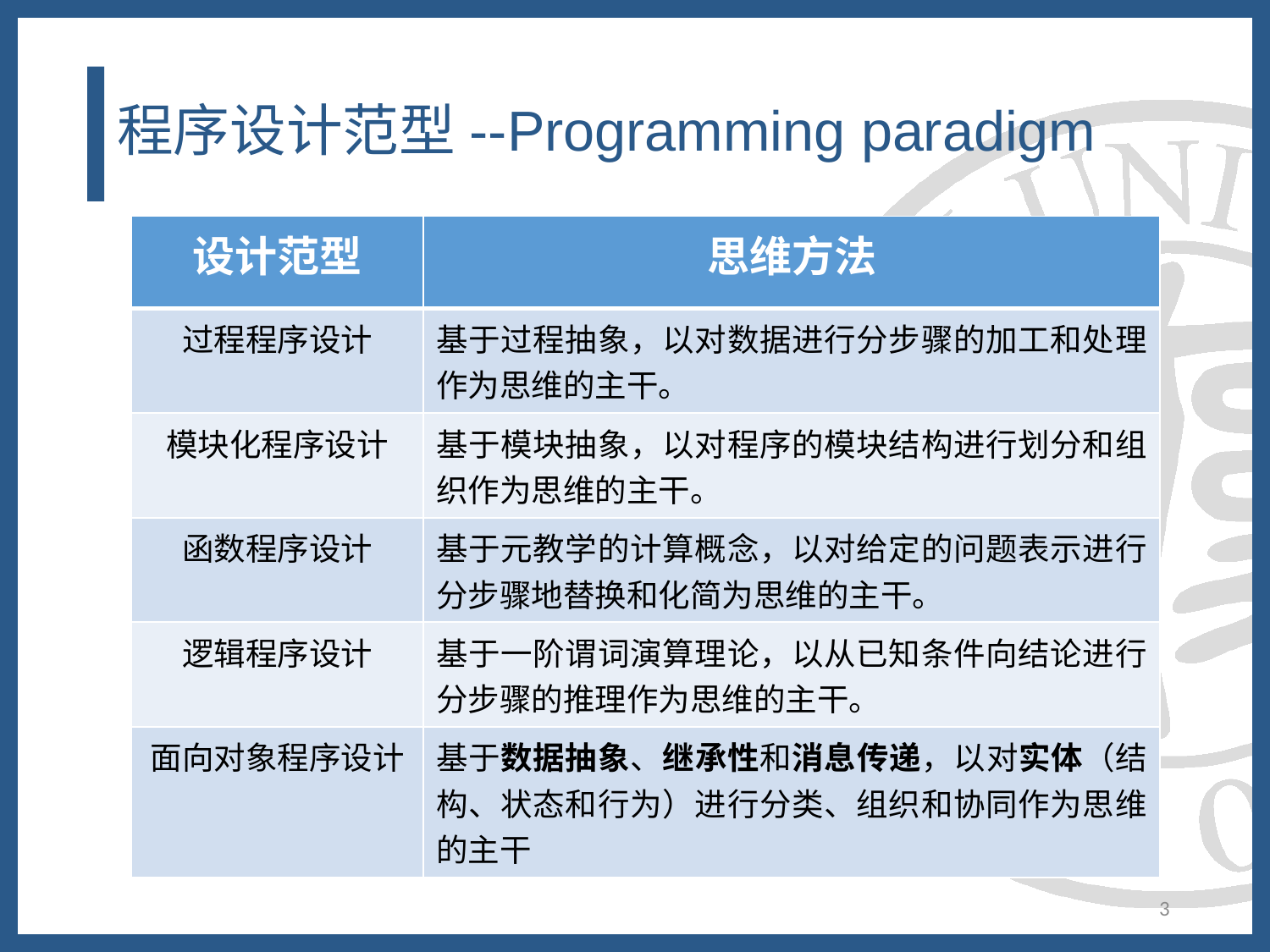

# 程序设计范型--Programming paradigm
| 设计范型 | 思维方法 |
| --- | --- |
| 过程程序设计 | 基于过程抽象，以对数据进行分步骤的加工和处理作为思维的主干。 |
| 模块化程序设计 | 基于模块抽象，以对程序的模块结构进行划分和组织作为思维的主干。 |
| 函数程序设计 | 基于元教学的计算概念，以对给定的问题表示进行分步骤地替换和化简为思维的主干。 |
| 逻辑程序设计 | 基于一阶谓词演算理论，以从已知条件向结论进行分步骤的推理作为思维的主干。 |
| 面向对象程序设计 | 基于数据抽象、继承性和消息传递，以对实体（结构、状态和行为）进行分类、组织和协同作为思维的主干 |
3